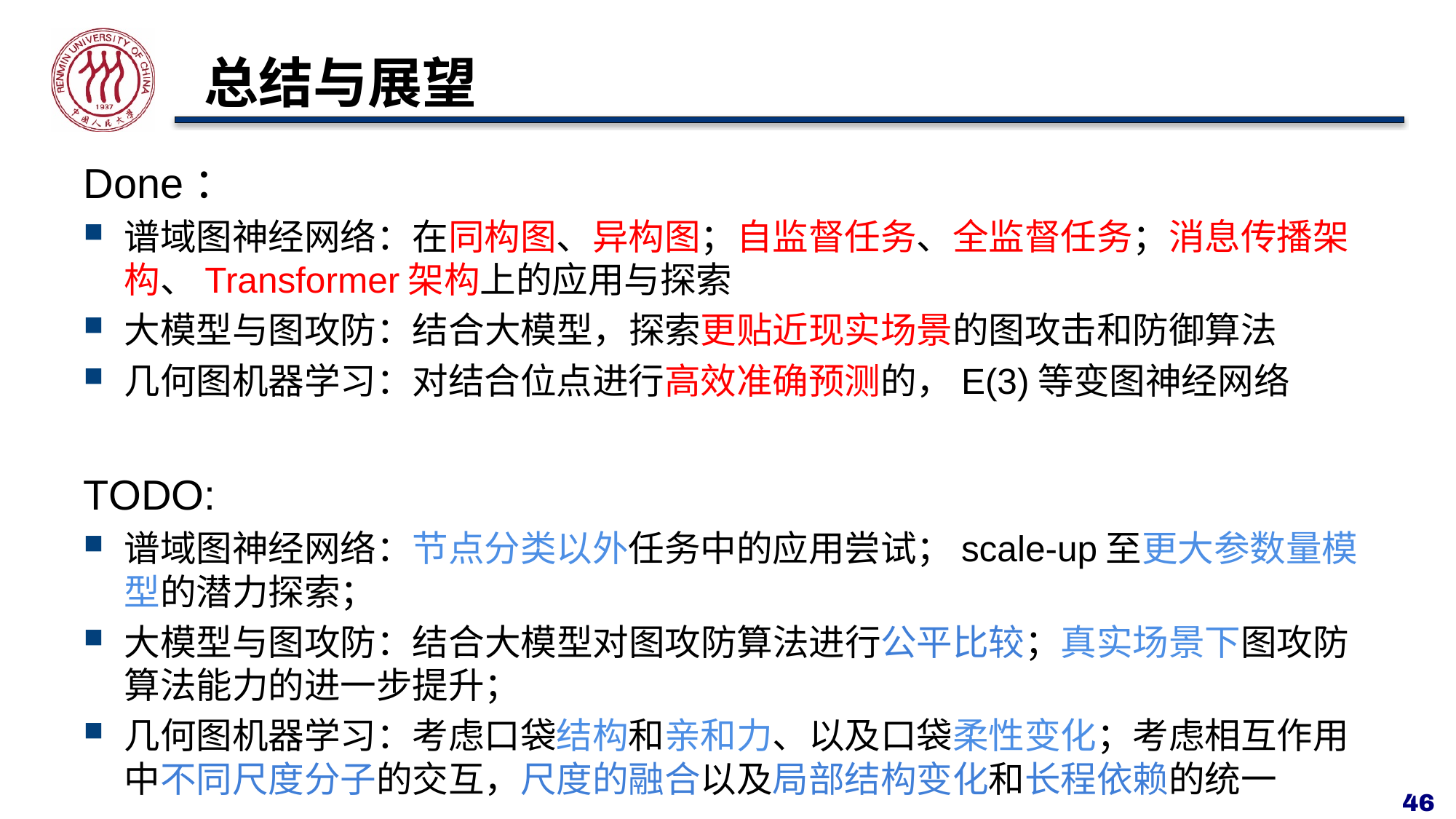

# 总结与展望
Done：
谱域图神经网络：在同构图、异构图；自监督任务、全监督任务；消息传播架构、Transformer架构上的应用与探索
大模型与图攻防：结合大模型，探索更贴近现实场景的图攻击和防御算法
几何图机器学习：对结合位点进行高效准确预测的，E(3)等变图神经网络

TODO:
谱域图神经网络：节点分类以外任务中的应用尝试；scale-up至更大参数量模型的潜力探索；
大模型与图攻防：结合大模型对图攻防算法进行公平比较；真实场景下图攻防算法能力的进一步提升；
几何图机器学习：考虑口袋结构和亲和力、以及口袋柔性变化；考虑相互作用中不同尺度分子的交互，尺度的融合以及局部结构变化和长程依赖的统一